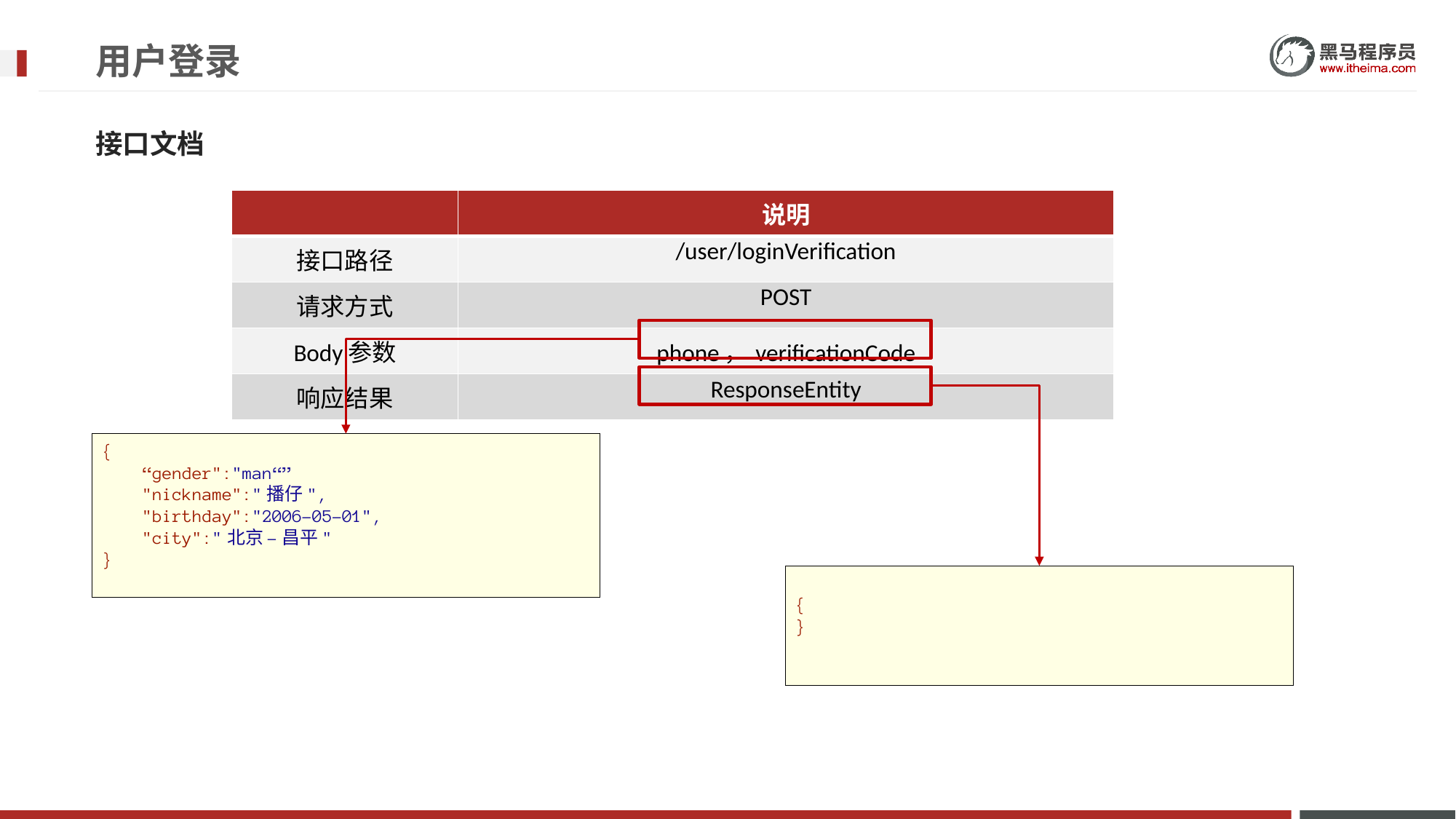

# 用户登录
接口文档
|  | 说明 |
| --- | --- |
| 接口路径 | /user/loginVerification |
| 请求方式 | POST |
| Body参数 | phone，verificationCode |
| 响应结果 | ResponseEntity |

{
    “gender":"man“”
    "nickname":"播仔",
    "birthday":"2006-05-01",
    "city":"北京-昌平"
}

{
}